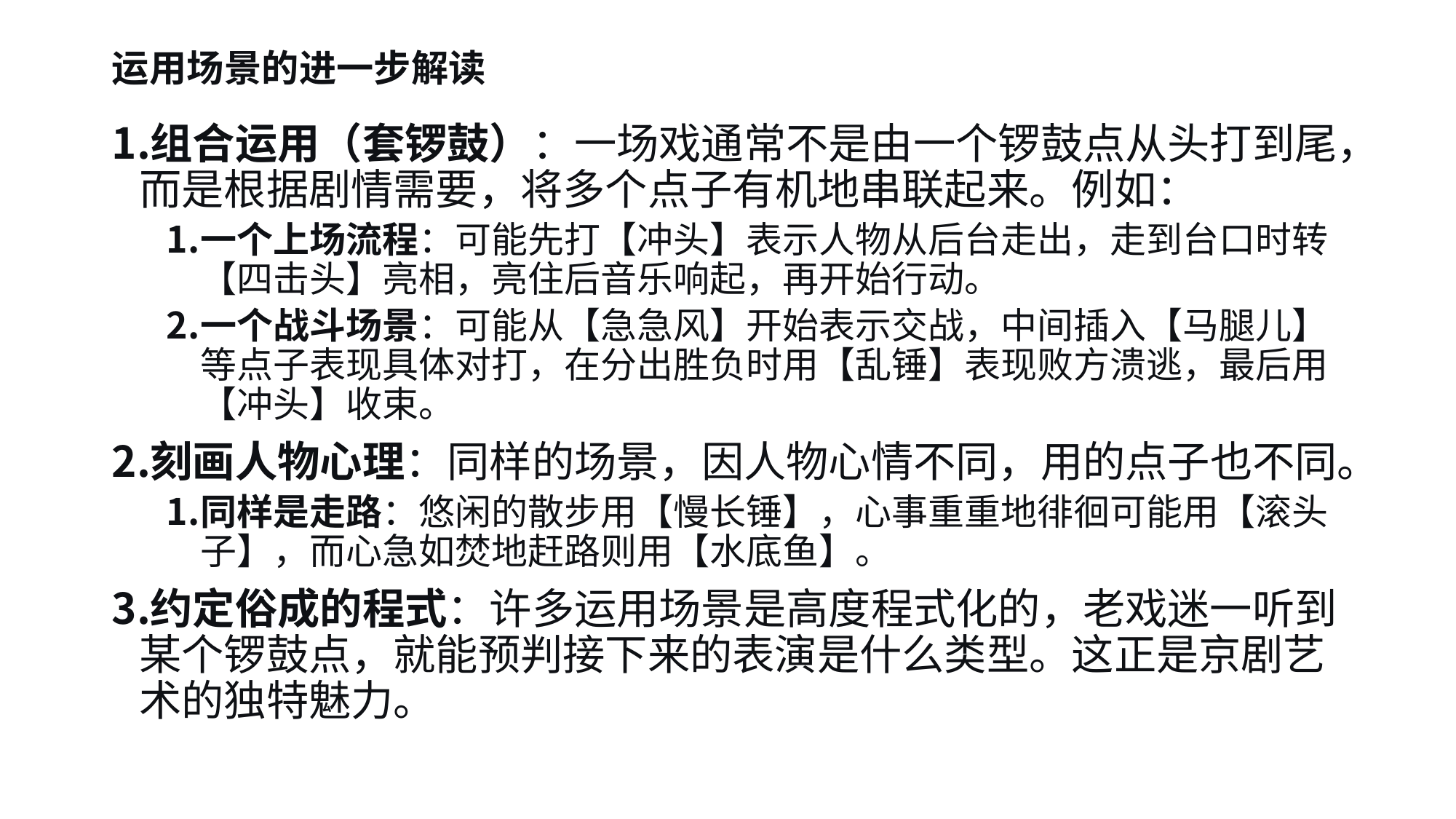

# 运用场景的进一步解读
组合运用（套锣鼓）：一场戏通常不是由一个锣鼓点从头打到尾，而是根据剧情需要，将多个点子有机地串联起来。例如：
一个上场流程：可能先打【冲头】表示人物从后台走出，走到台口时转【四击头】亮相，亮住后音乐响起，再开始行动。
一个战斗场景：可能从【急急风】开始表示交战，中间插入【马腿儿】等点子表现具体对打，在分出胜负时用【乱锤】表现败方溃逃，最后用【冲头】收束。
刻画人物心理：同样的场景，因人物心情不同，用的点子也不同。
同样是走路：悠闲的散步用【慢长锤】，心事重重地徘徊可能用【滚头子】，而心急如焚地赶路则用【水底鱼】。
约定俗成的程式：许多运用场景是高度程式化的，老戏迷一听到某个锣鼓点，就能预判接下来的表演是什么类型。这正是京剧艺术的独特魅力。